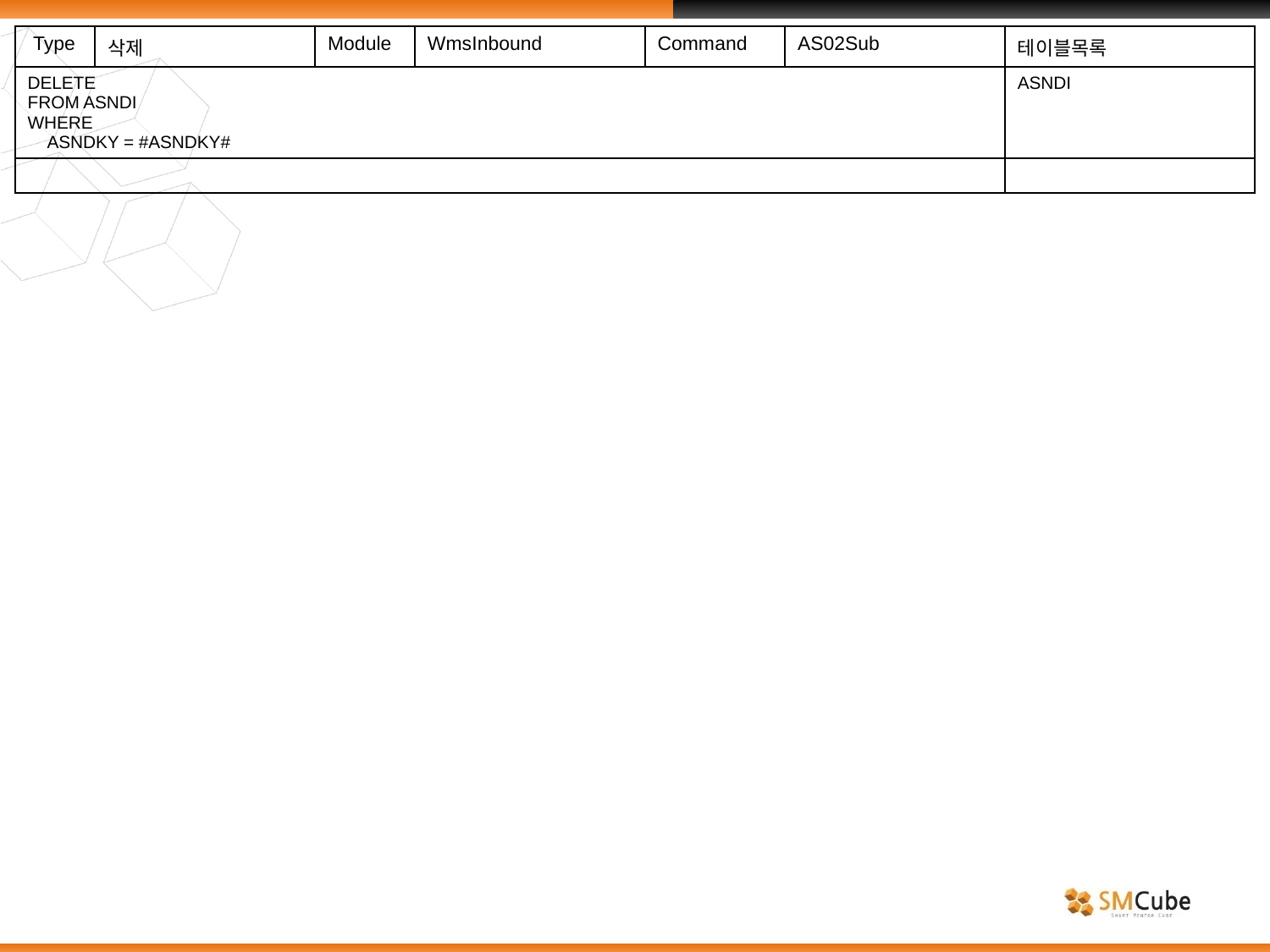

| Type | 삭제 | Module | WmsInbound | Command | AS02Sub | 테이블목록 |
| --- | --- | --- | --- | --- | --- | --- |
| DELETE FROM ASNDI WHERE ASNDKY = #ASNDKY# |  |  |  |  |  | ASNDI |
|  |  |  |  |  |  |  |